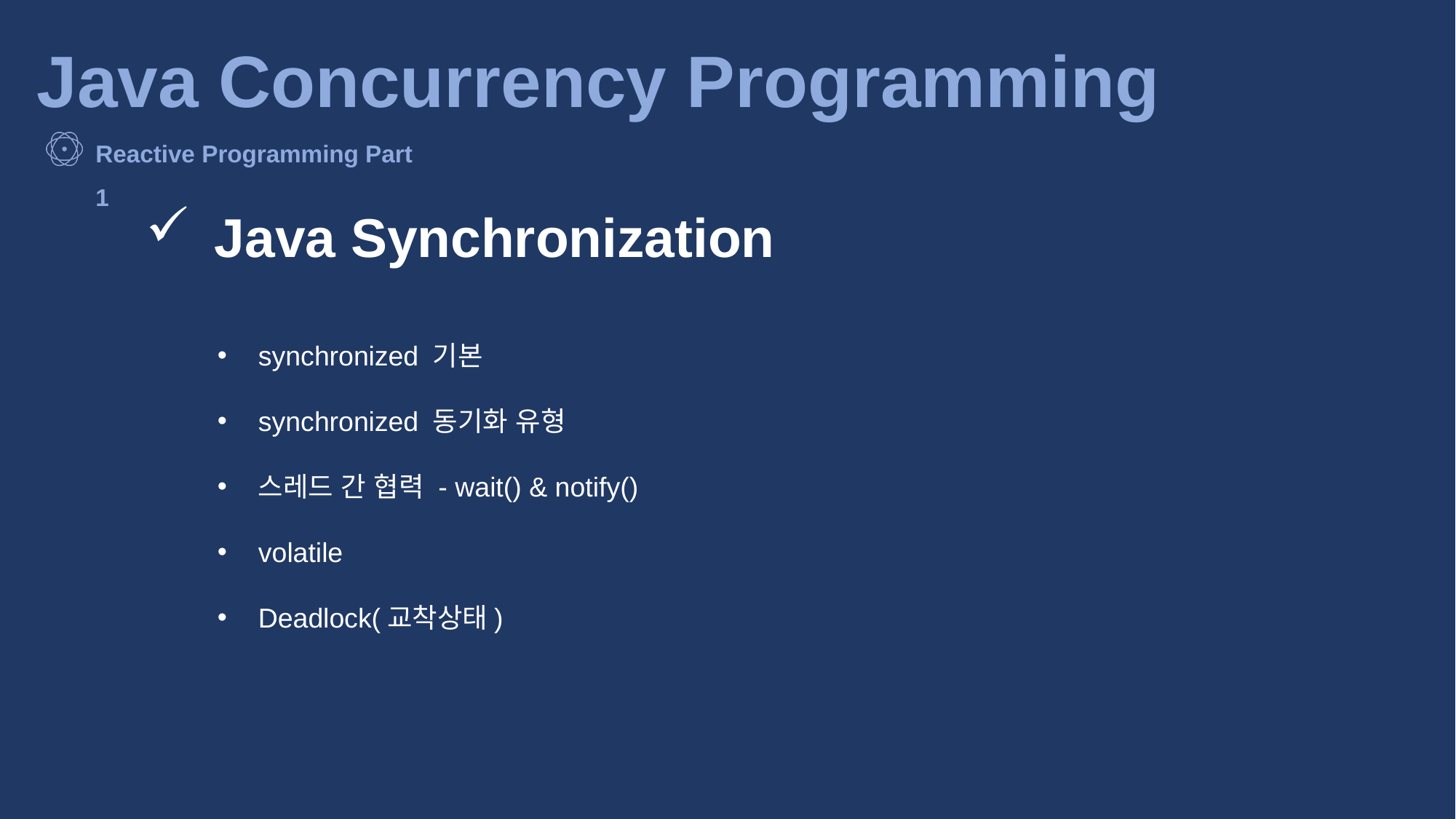

Java Synchronization
synchronized 기본
synchronized 동기화 유형
스레드 간 협력 - wait() & notify()
volatile
Deadlock(교착상태)